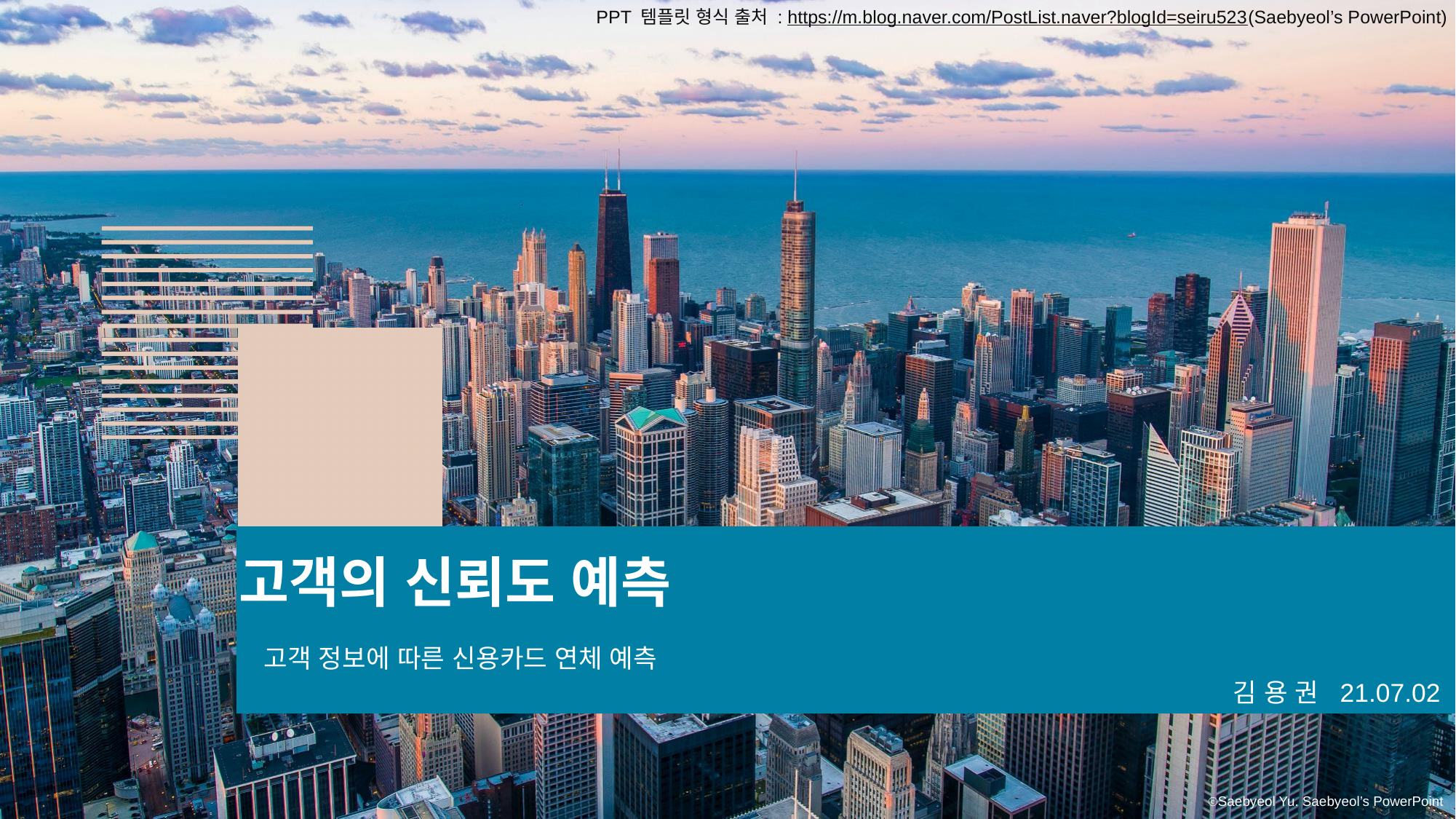

PPT 템플릿 형식 출처 : https://m.blog.naver.com/PostList.naver?blogId=seiru523(Saebyeol’s PowerPoint)

고객의 신뢰도 예측
고객 정보에 따른 신용카드 연체 예측
김 용 권
21.07.02